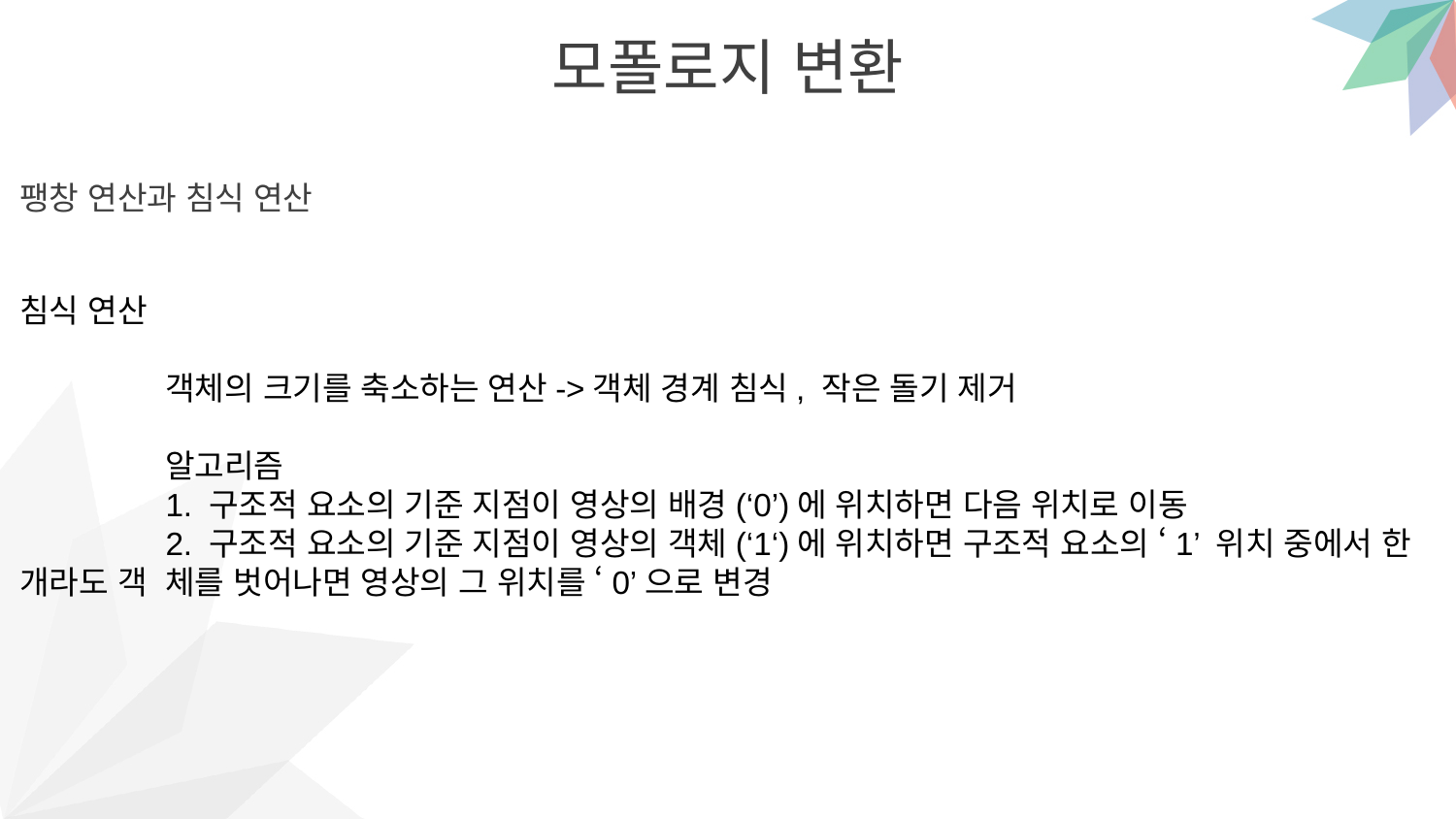

모폴로지 변환
팽창 연산과 침식 연산
침식 연산

	객체의 크기를 축소하는 연산->객체 경계 침식, 작은 돌기 제거

	알고리즘
	1. 구조적 요소의 기준 지점이 영상의 배경(‘0’)에 위치하면 다음 위치로 이동
	2. 구조적 요소의 기준 지점이 영상의 객체(‘1‘)에 위치하면 구조적 요소의 ‘1’ 위치 중에서 한 개라도 객	체를 벗어나면 영상의 그 위치를 ‘0’으로 변경